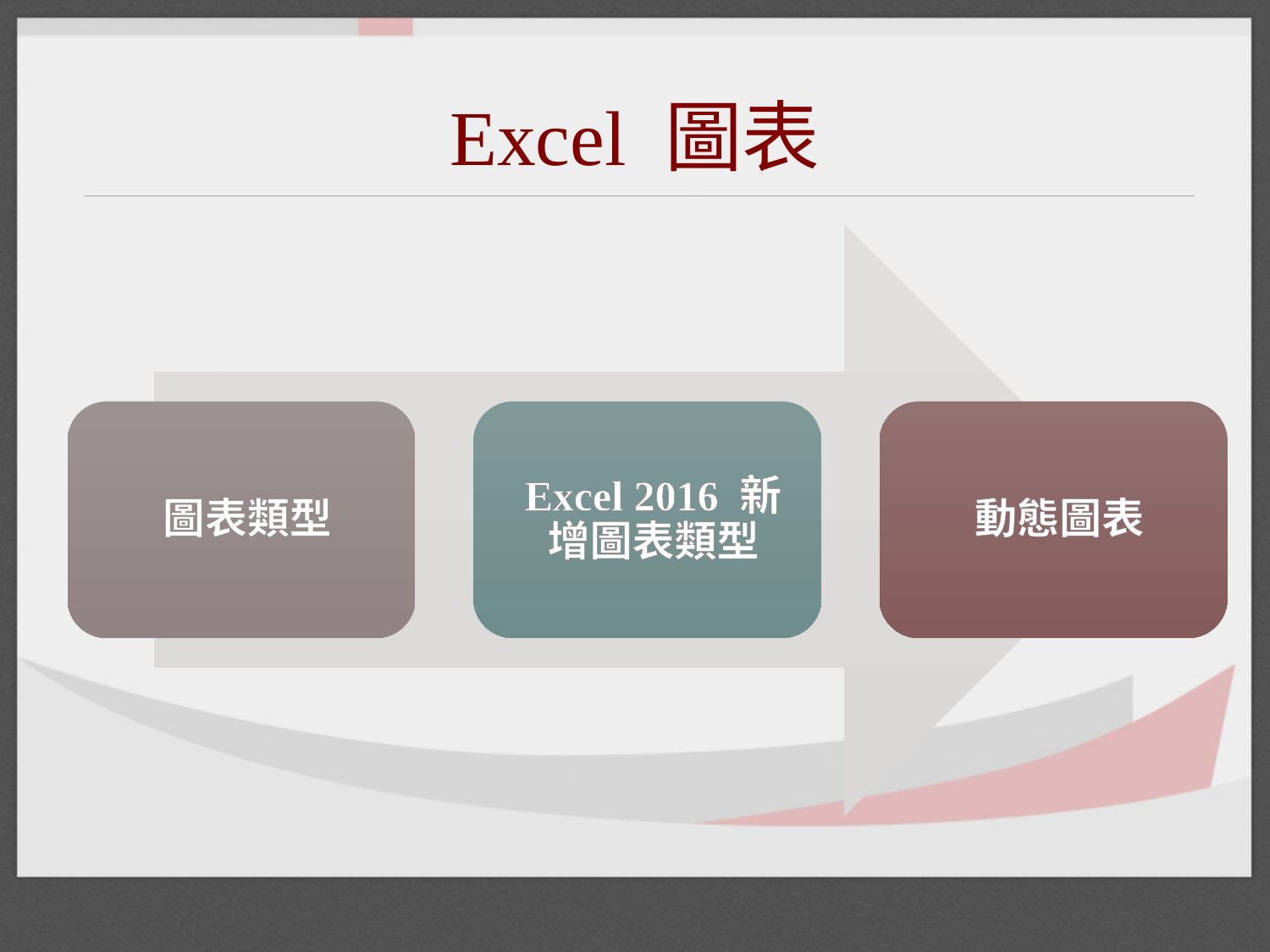

# Excel 圖表
圖表類型
Excel 2016 新增圖表類型
動態圖表